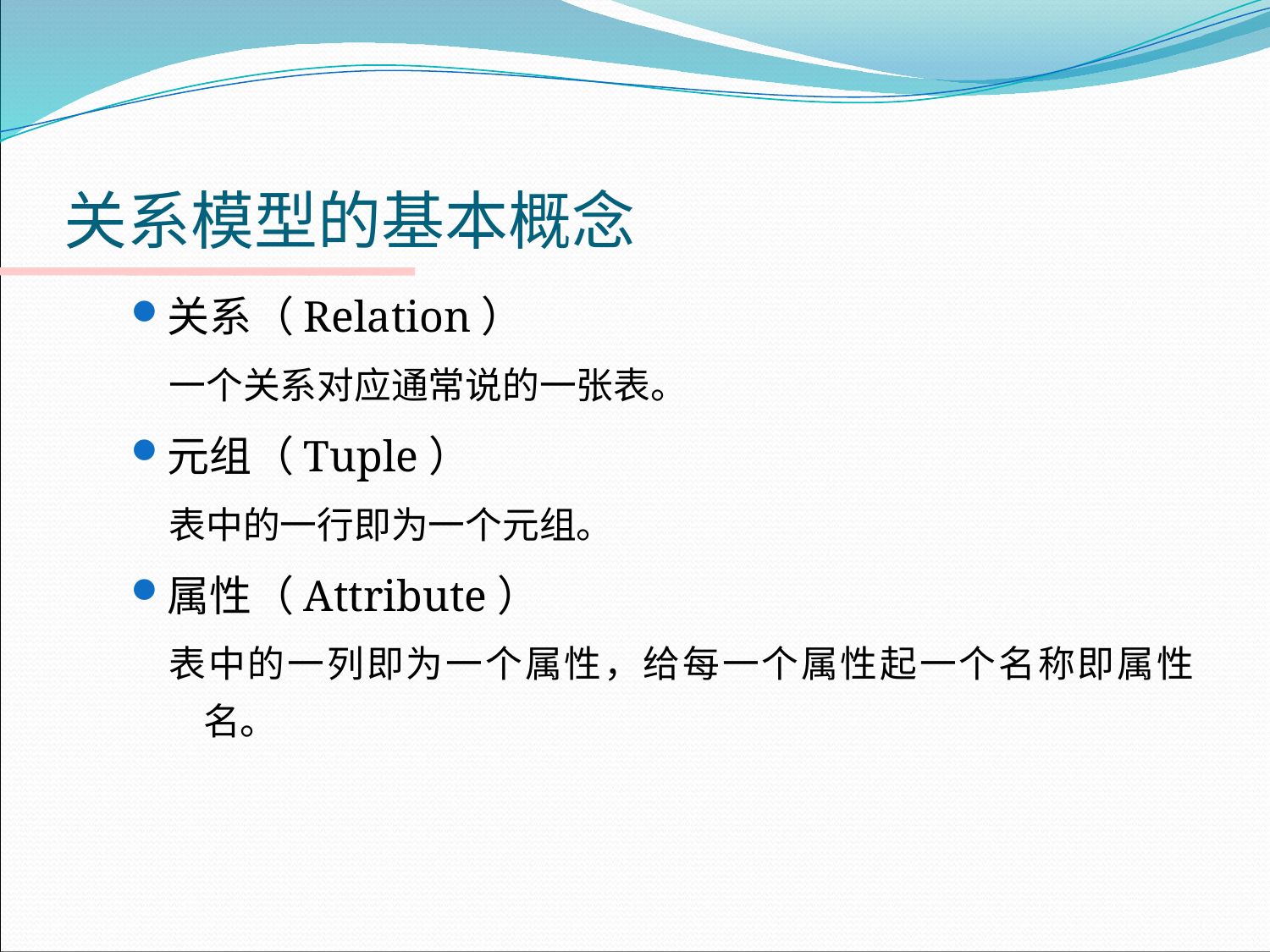

# 关系模型的基本概念
关系（Relation）
一个关系对应通常说的一张表。
元组（Tuple）
表中的一行即为一个元组。
属性（Attribute）
表中的一列即为一个属性，给每一个属性起一个名称即属性名。
53